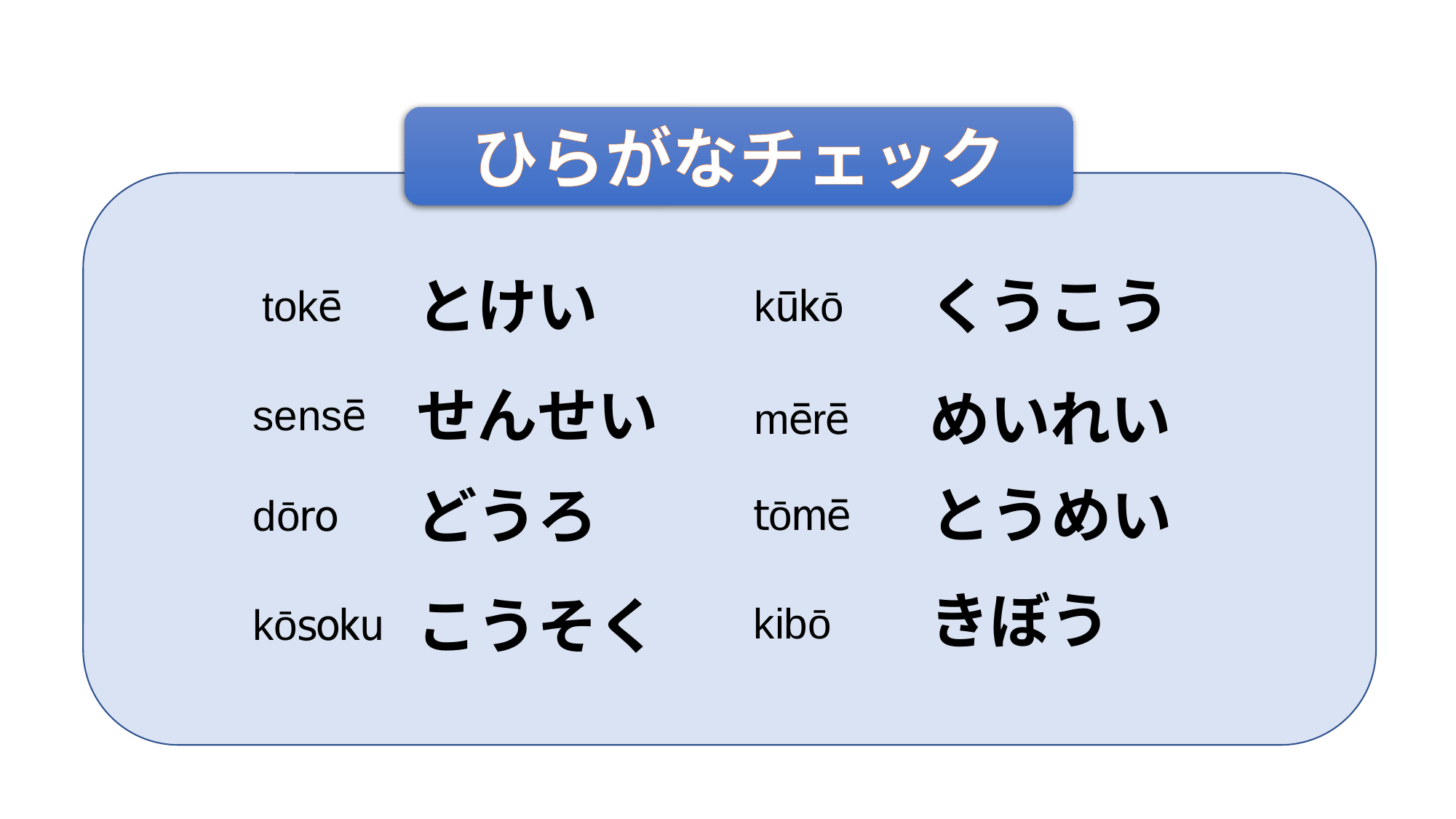

ひらがなチェック

とけい
くうこう
tokē
kūkō
せんせい
めいれい
sensē
mērē
とうめい
どうろ
tōmē
dōro
きぼう
こうそく
kibō

kōsoku